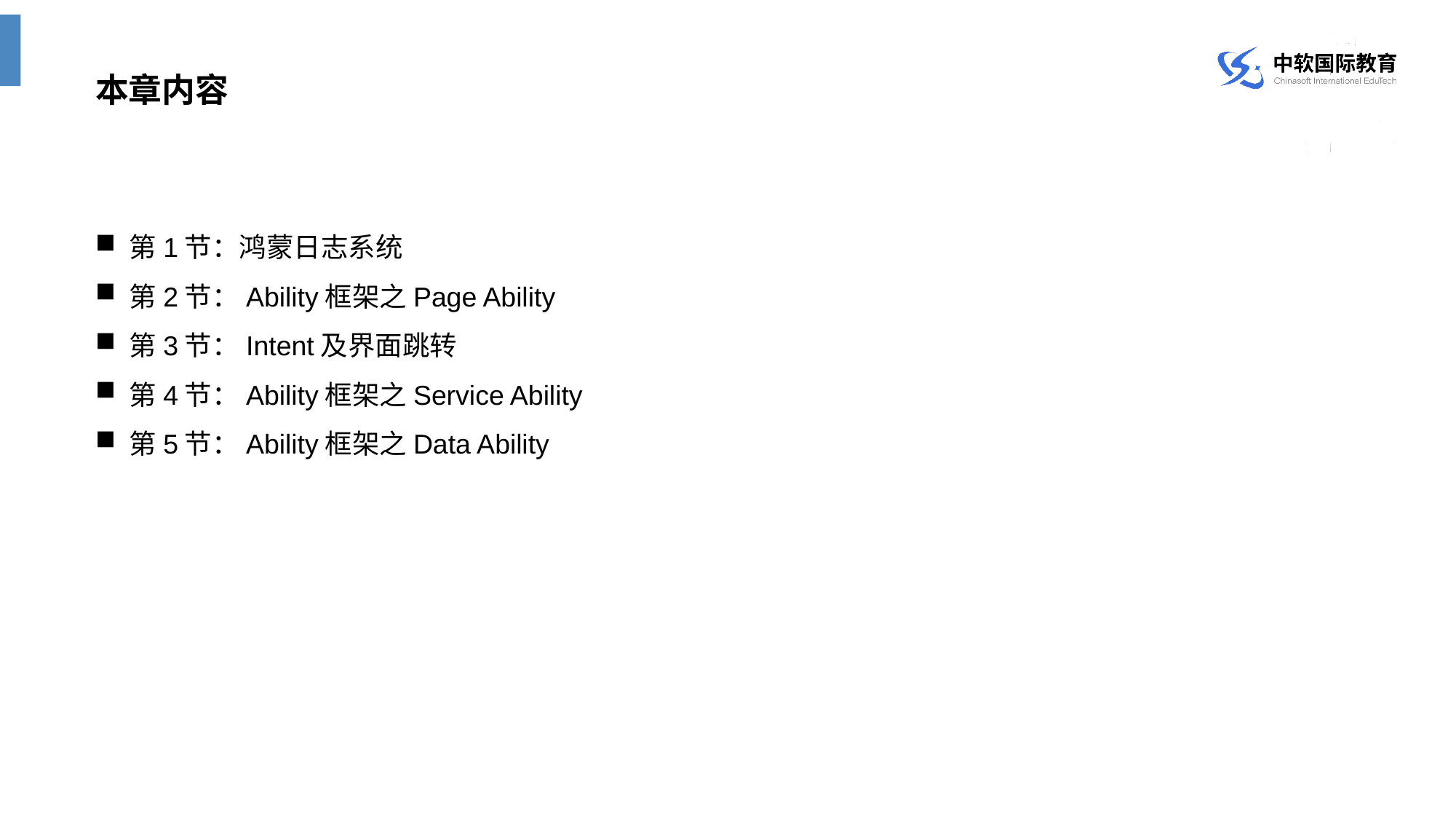

本章内容
第1节：鸿蒙日志系统
第2节：Ability框架之Page Ability
第3节：Intent及界面跳转
第4节：Ability框架之Service Ability
第5节：Ability框架之Data Ability